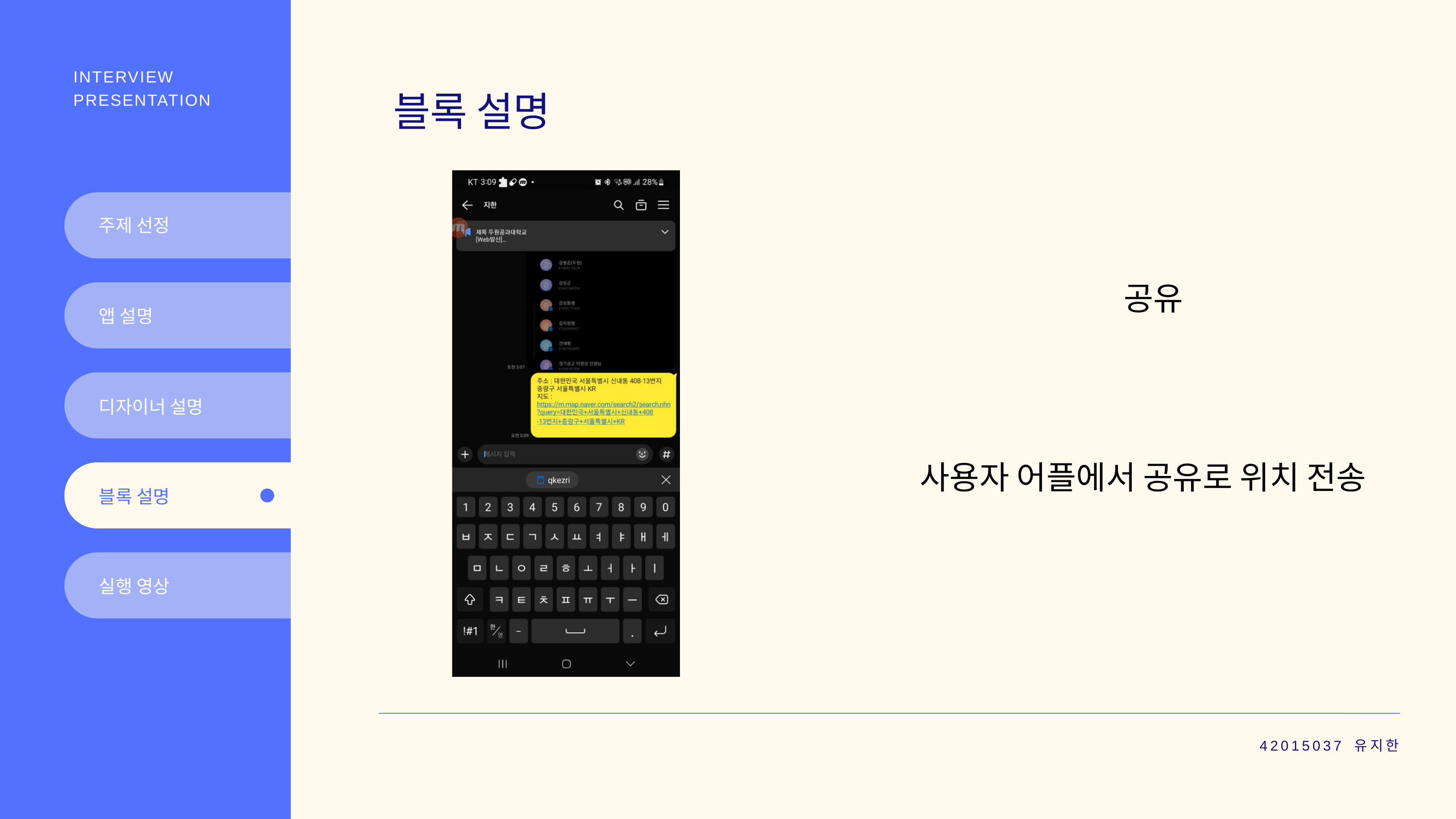

INTERVIEW PRESENTATION
블록 설명

주제 선정
공유

앱 설명

디자이너 설명
사용자 어플에서 공유로 위치 전송

블록 설명

실행 영상

42015037 유지한